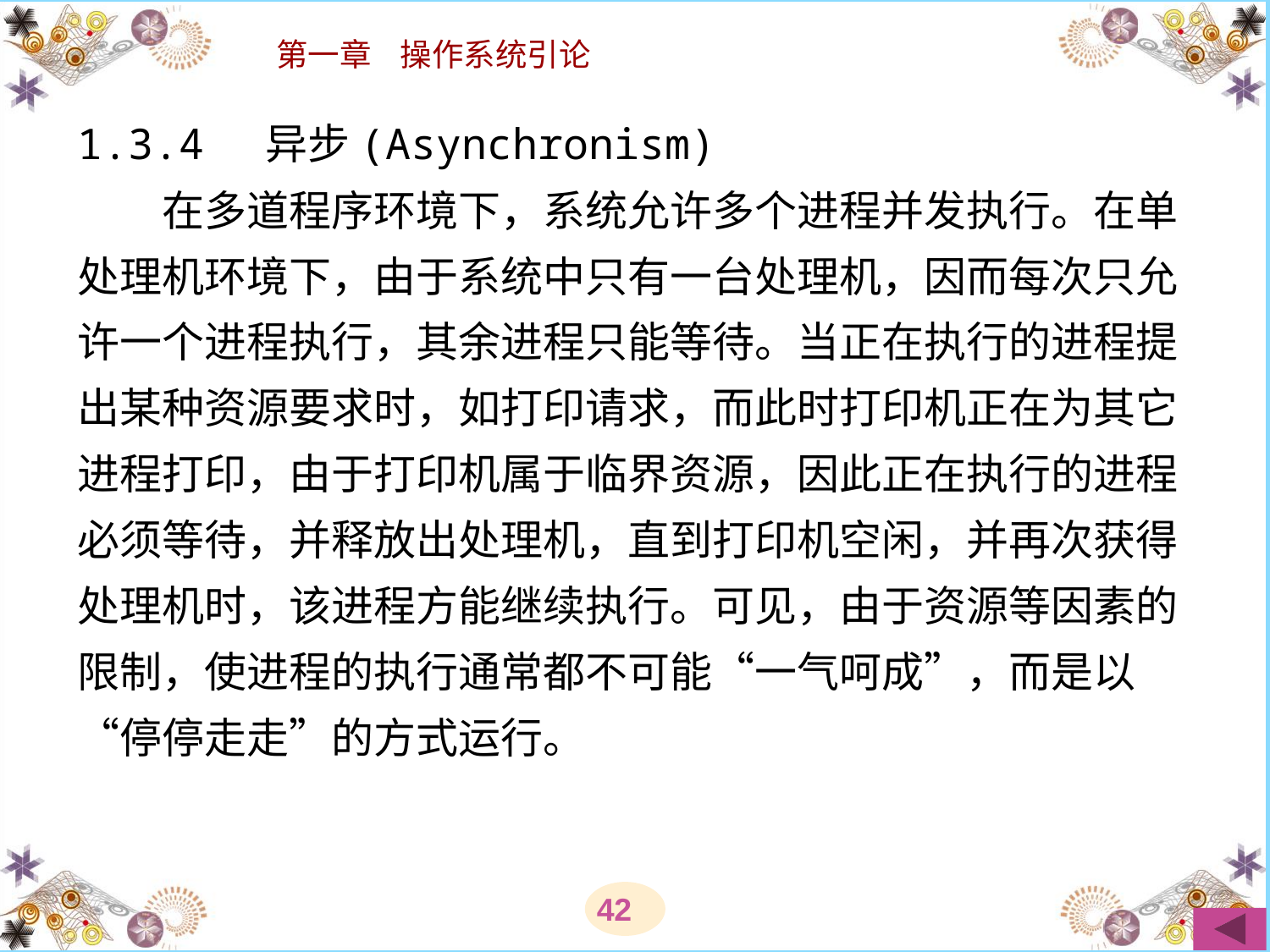

# 1.3.4  异步(Asynchronism) 　　在多道程序环境下，系统允许多个进程并发执行。在单处理机环境下，由于系统中只有一台处理机，因而每次只允许一个进程执行，其余进程只能等待。当正在执行的进程提出某种资源要求时，如打印请求，而此时打印机正在为其它进程打印，由于打印机属于临界资源，因此正在执行的进程必须等待，并释放出处理机，直到打印机空闲，并再次获得处理机时，该进程方能继续执行。可见，由于资源等因素的限制，使进程的执行通常都不可能“一气呵成”，而是以“停停走走”的方式运行。